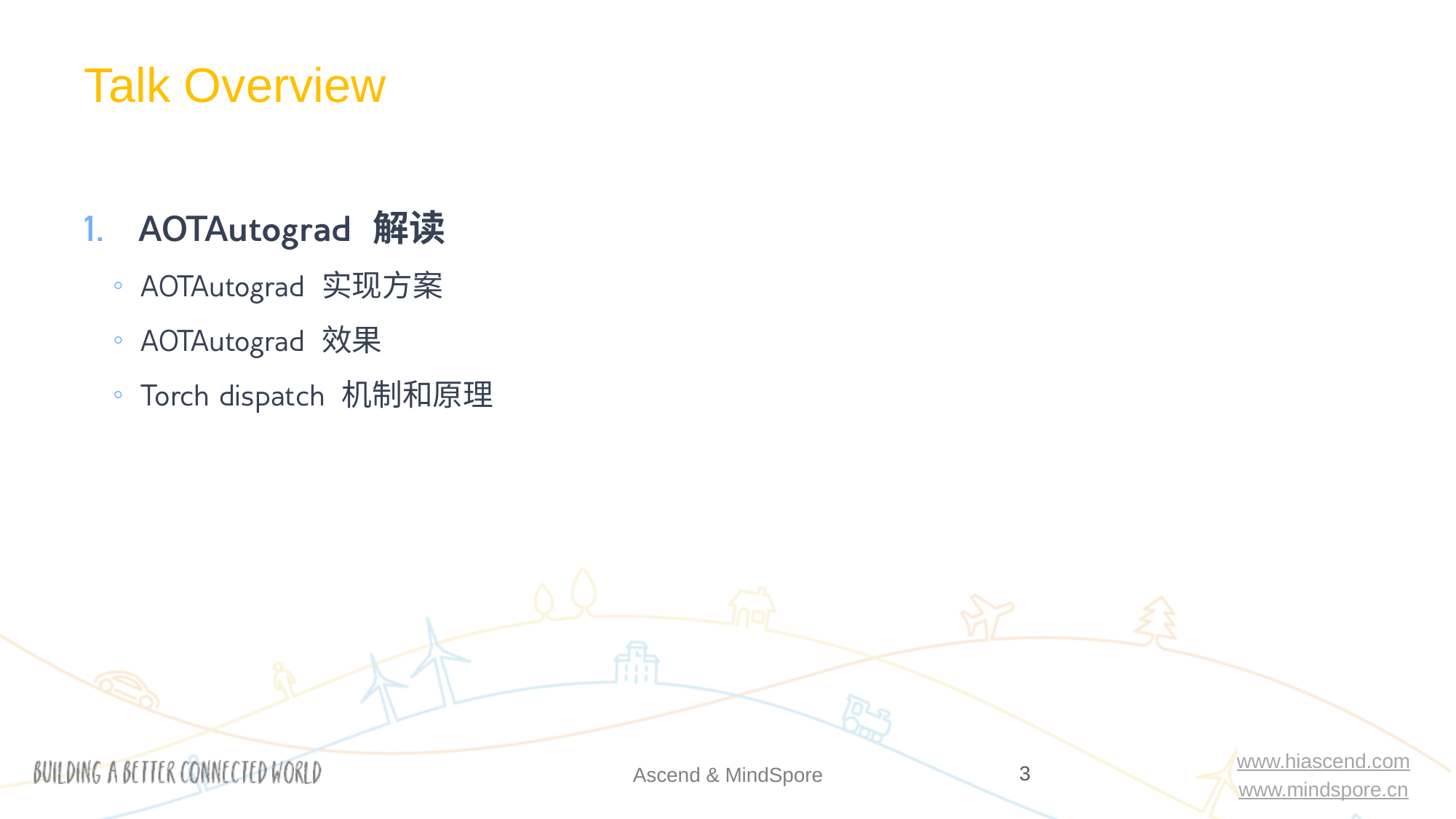

Talk Overview
AOTAutograd 解读
AOTAutograd 实现方案
AOTAutograd 效果
Torch dispatch 机制和原理